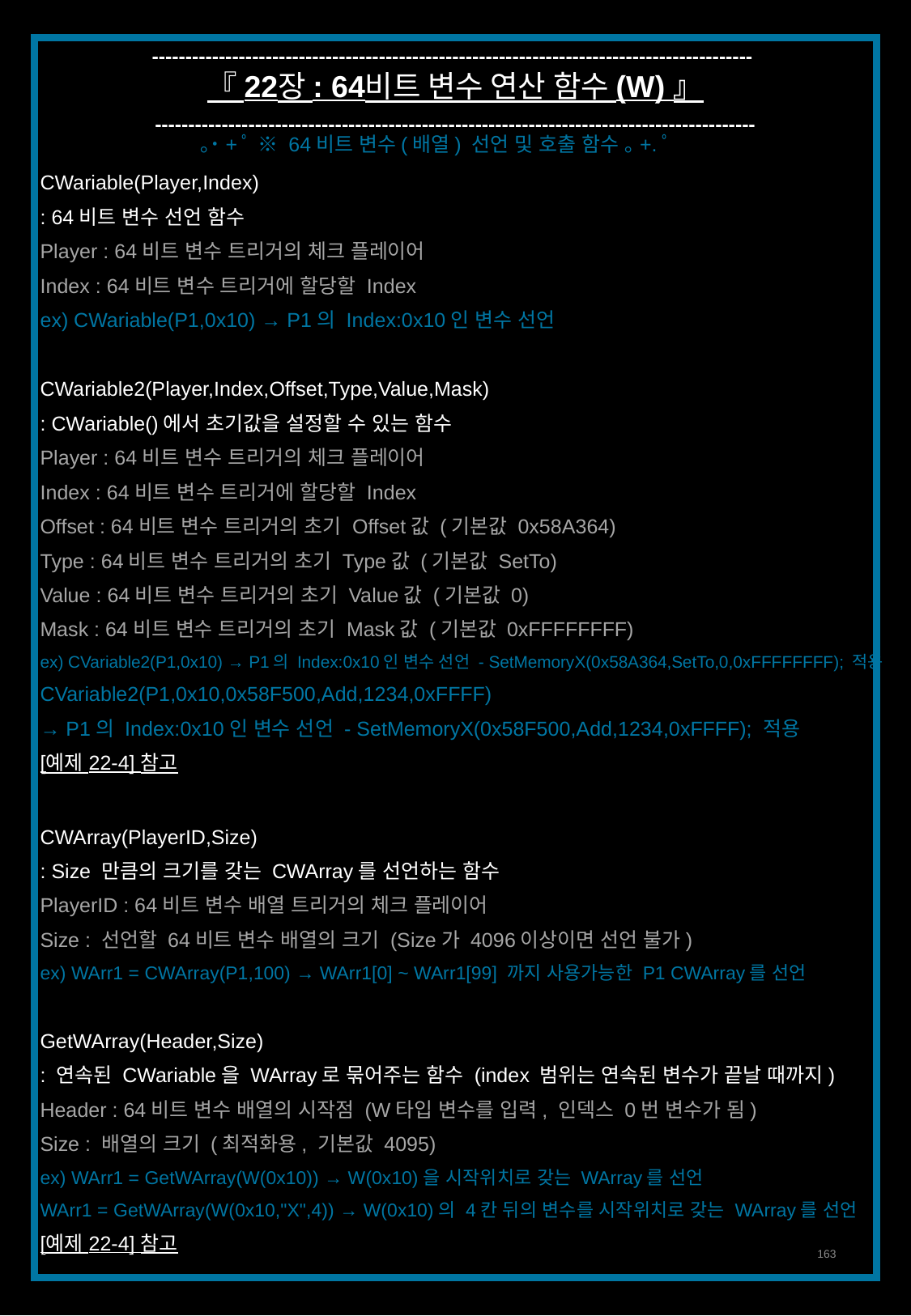

------------------------------------------------------------------------------------------
『 22장 : 64비트 변수 연산 함수 (W) 』
------------------------------------------------------------------------------------------

｡˙+ﾟ ※ 64비트 변수(배열) 선언 및 호출 함수 ｡+.ﾟ
CWariable(Player,Index)
: 64비트 변수 선언 함수
Player : 64비트 변수 트리거의 체크 플레이어
Index : 64비트 변수 트리거에 할당할 Index
ex) CWariable(P1,0x10) → P1의 Index:0x10인 변수 선언

CWariable2(Player,Index,Offset,Type,Value,Mask)
: CWariable()에서 초기값을 설정할 수 있는 함수
Player : 64비트 변수 트리거의 체크 플레이어
Index : 64비트 변수 트리거에 할당할 Index
Offset : 64비트 변수 트리거의 초기 Offset값 (기본값 0x58A364)
Type : 64비트 변수 트리거의 초기 Type값 (기본값 SetTo)
Value : 64비트 변수 트리거의 초기 Value값 (기본값 0)
Mask : 64비트 변수 트리거의 초기 Mask값 (기본값 0xFFFFFFFF)
ex) CVariable2(P1,0x10) → P1의 Index:0x10인 변수 선언 - SetMemoryX(0x58A364,SetTo,0,0xFFFFFFFF); 적용
CVariable2(P1,0x10,0x58F500,Add,1234,0xFFFF)
→ P1의 Index:0x10인 변수 선언 - SetMemoryX(0x58F500,Add,1234,0xFFFF); 적용
[예제 22-4] 참고

CWArray(PlayerID,Size)
: Size 만큼의 크기를 갖는 CWArray를 선언하는 함수
PlayerID : 64비트 변수 배열 트리거의 체크 플레이어
Size : 선언할 64비트 변수 배열의 크기 (Size가 4096이상이면 선언 불가)
ex) WArr1 = CWArray(P1,100) → WArr1[0] ~ WArr1[99] 까지 사용가능한 P1 CWArray를 선언

GetWArray(Header,Size)
: 연속된 CWariable을 WArray로 묶어주는 함수 (index 범위는 연속된 변수가 끝날 때까지)
Header : 64비트 변수 배열의 시작점 (W타입 변수를 입력, 인덱스 0번 변수가 됨)
Size : 배열의 크기 (최적화용, 기본값 4095)
ex) WArr1 = GetWArray(W(0x10)) → W(0x10)을 시작위치로 갖는 WArray를 선언
WArr1 = GetWArray(W(0x10,"X",4)) → W(0x10)의 4칸 뒤의 변수를 시작위치로 갖는 WArray를 선언
[예제 22-4] 참고
163